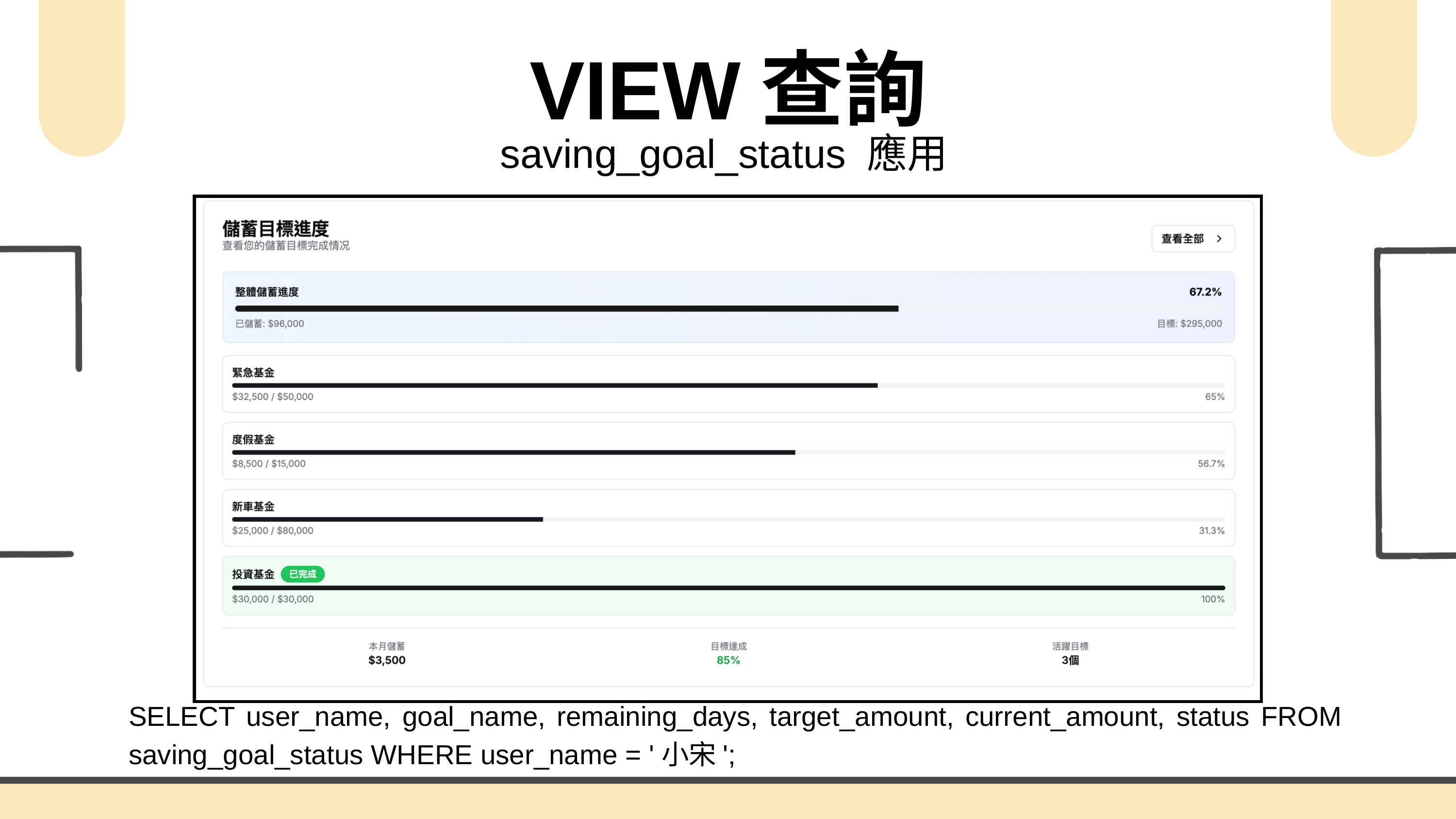

VIEW查詢
saving_goal_status 應用

SELECT user_name, goal_name, remaining_days, target_amount, current_amount, status FROM saving_goal_status WHERE user_name = '小宋';